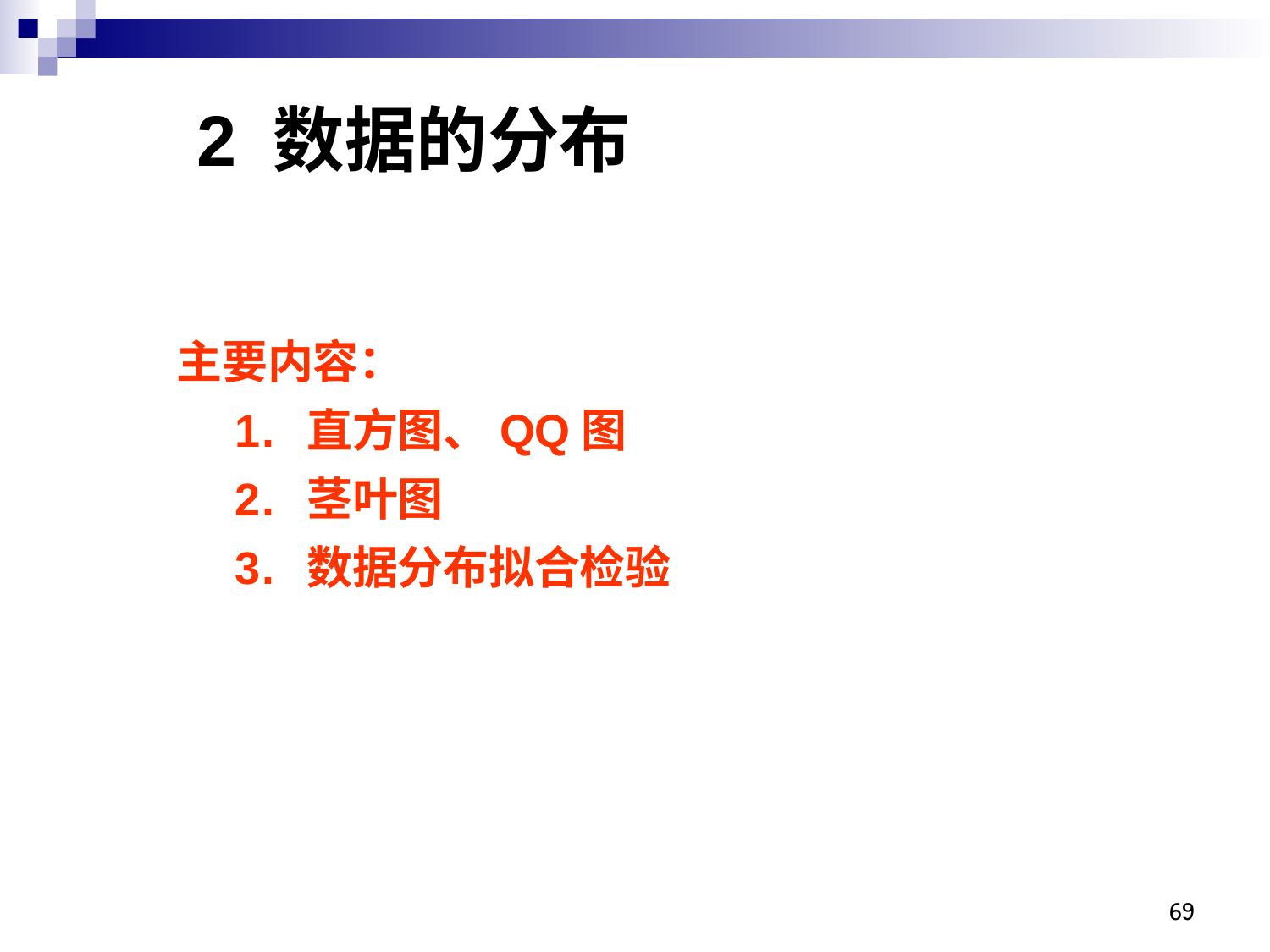

2 数据的分布
主要内容：
直方图、QQ图
茎叶图
数据分布拟合检验
69